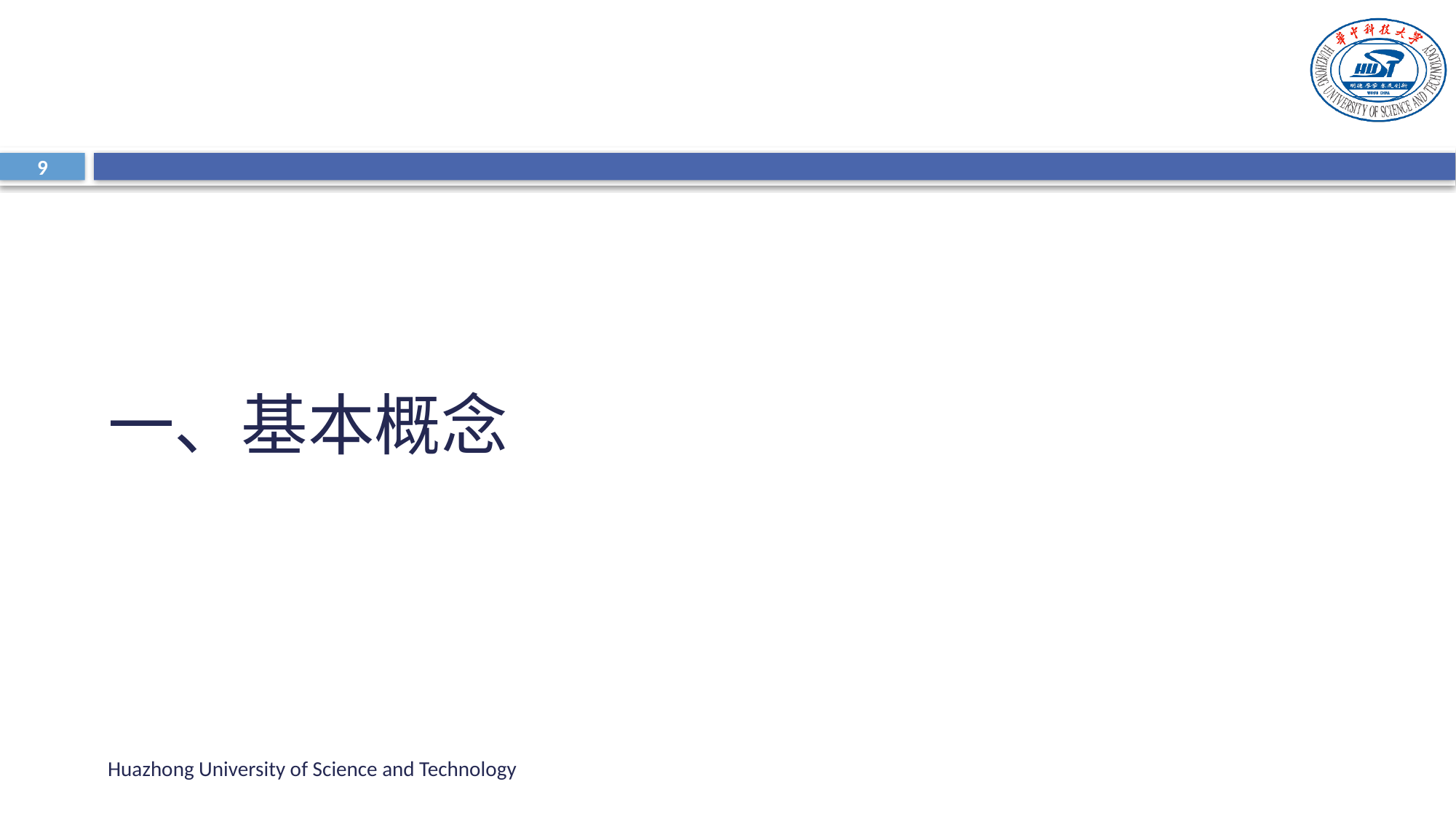

#
9
一、基本概念
Huazhong University of Science and Technology